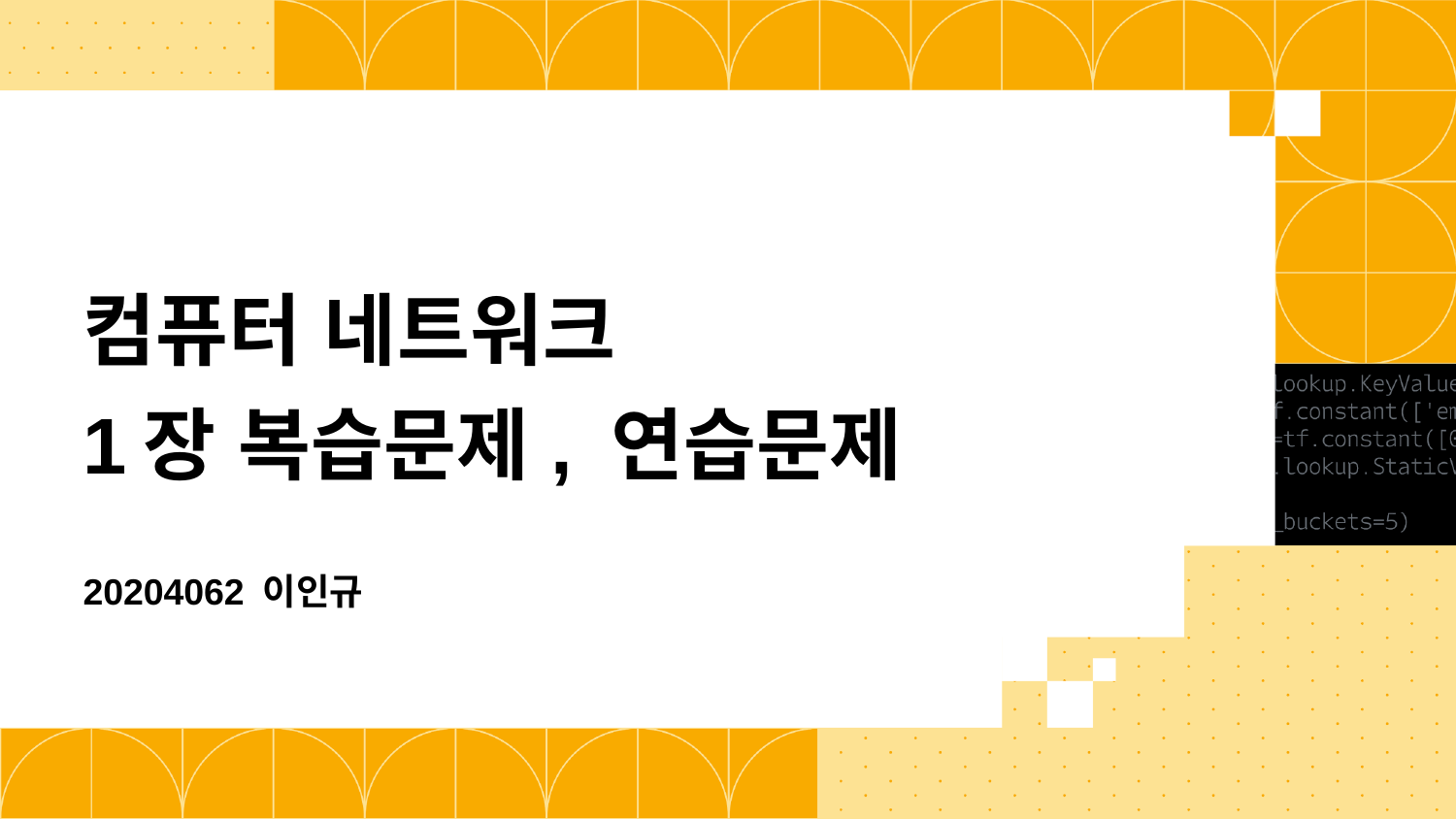

# 컴퓨터 네트워크 1장 복습문제, 연습문제
20204062 이인규